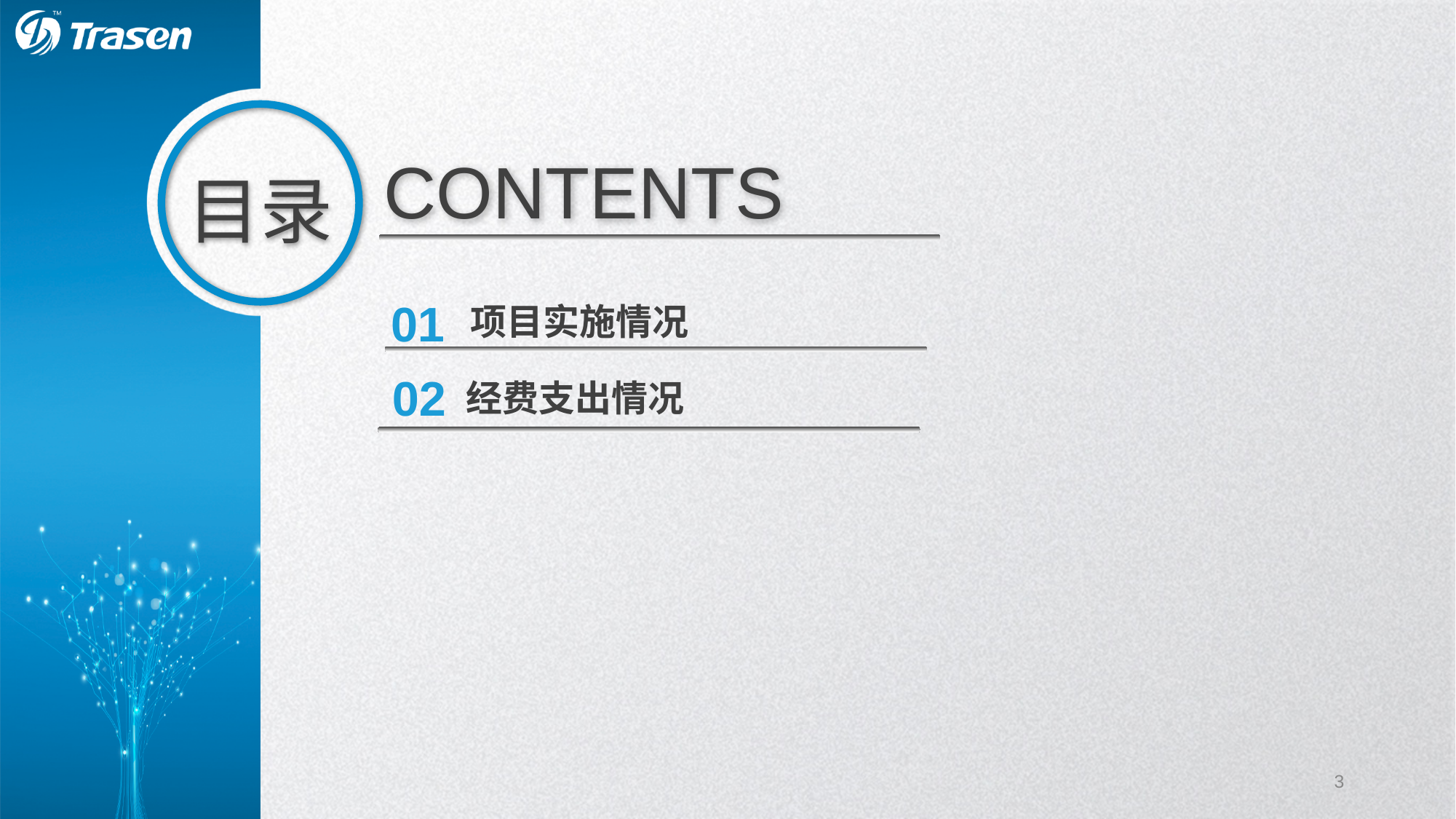

# CONTENTS
目录

01
项目实施情况

02
经费支出情况

3